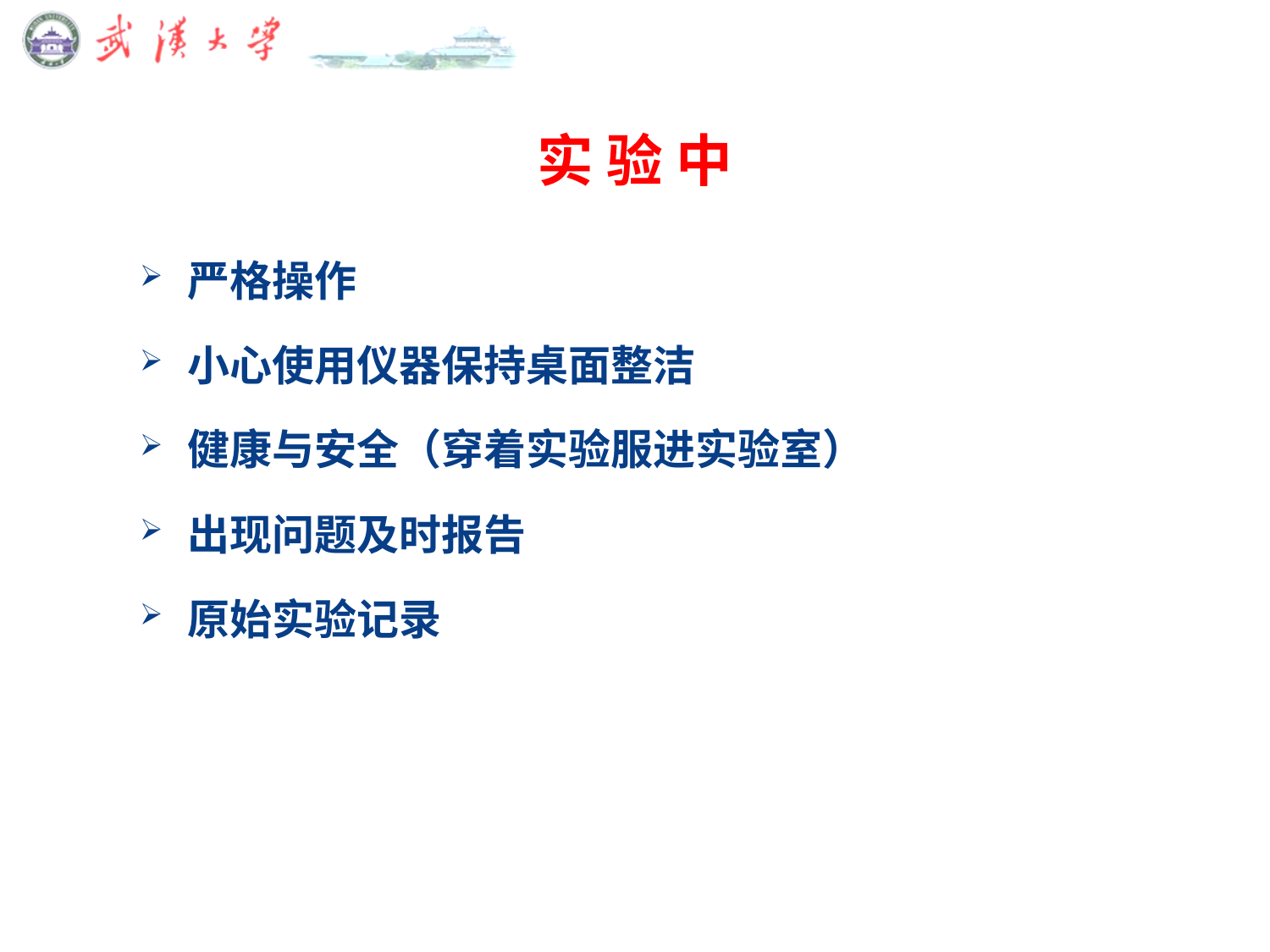

# 实 验 中

严格操作
小心使用仪器保持桌面整洁
健康与安全（穿着实验服进实验室）
出现问题及时报告
原始实验记录